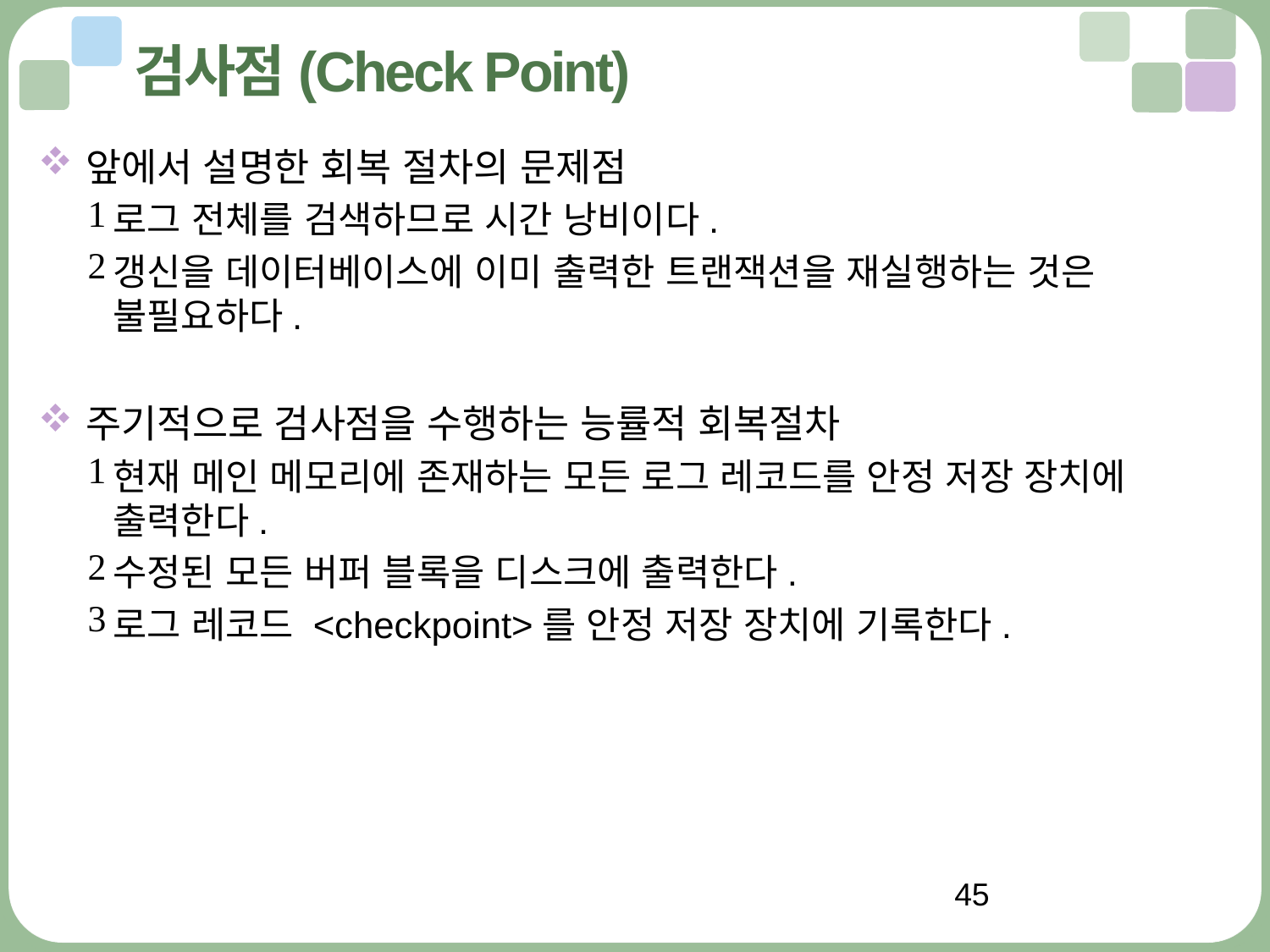

# 검사점(Check Point)
앞에서 설명한 회복 절차의 문제점
로그 전체를 검색하므로 시간 낭비이다.
갱신을 데이터베이스에 이미 출력한 트랜잭션을 재실행하는 것은 불필요하다.

주기적으로 검사점을 수행하는 능률적 회복절차
현재 메인 메모리에 존재하는 모든 로그 레코드를 안정 저장 장치에 출력한다.
수정된 모든 버퍼 블록을 디스크에 출력한다.
로그 레코드 <checkpoint>를 안정 저장 장치에 기록한다.
45